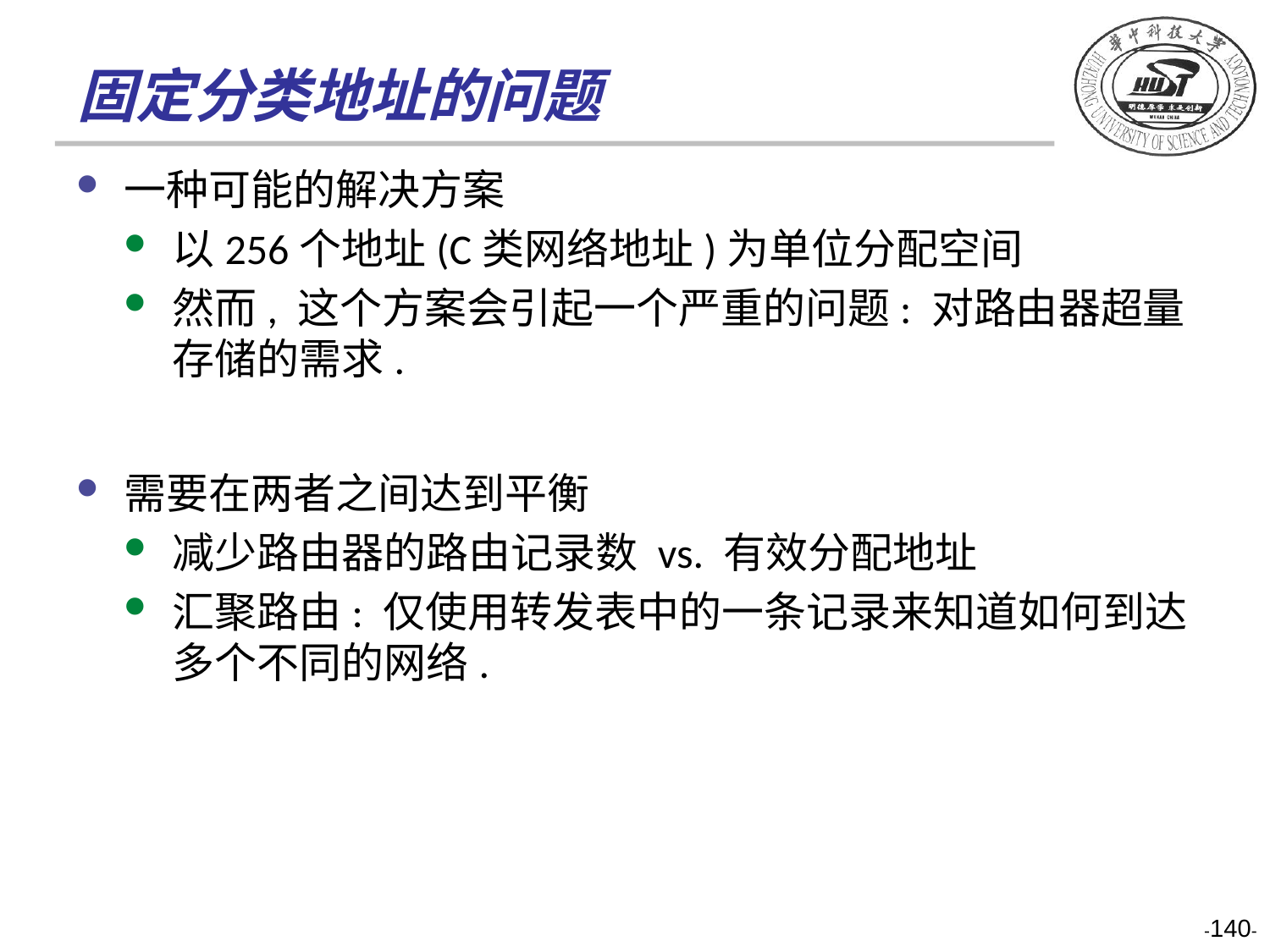

# 固定分类地址的问题
一种可能的解决方案
以256个地址(C类网络地址)为单位分配空间
然而, 这个方案会引起一个严重的问题: 对路由器超量存储的需求.

需要在两者之间达到平衡
减少路由器的路由记录数 vs. 有效分配地址
汇聚路由: 仅使用转发表中的一条记录来知道如何到达多个不同的网络.
-140-